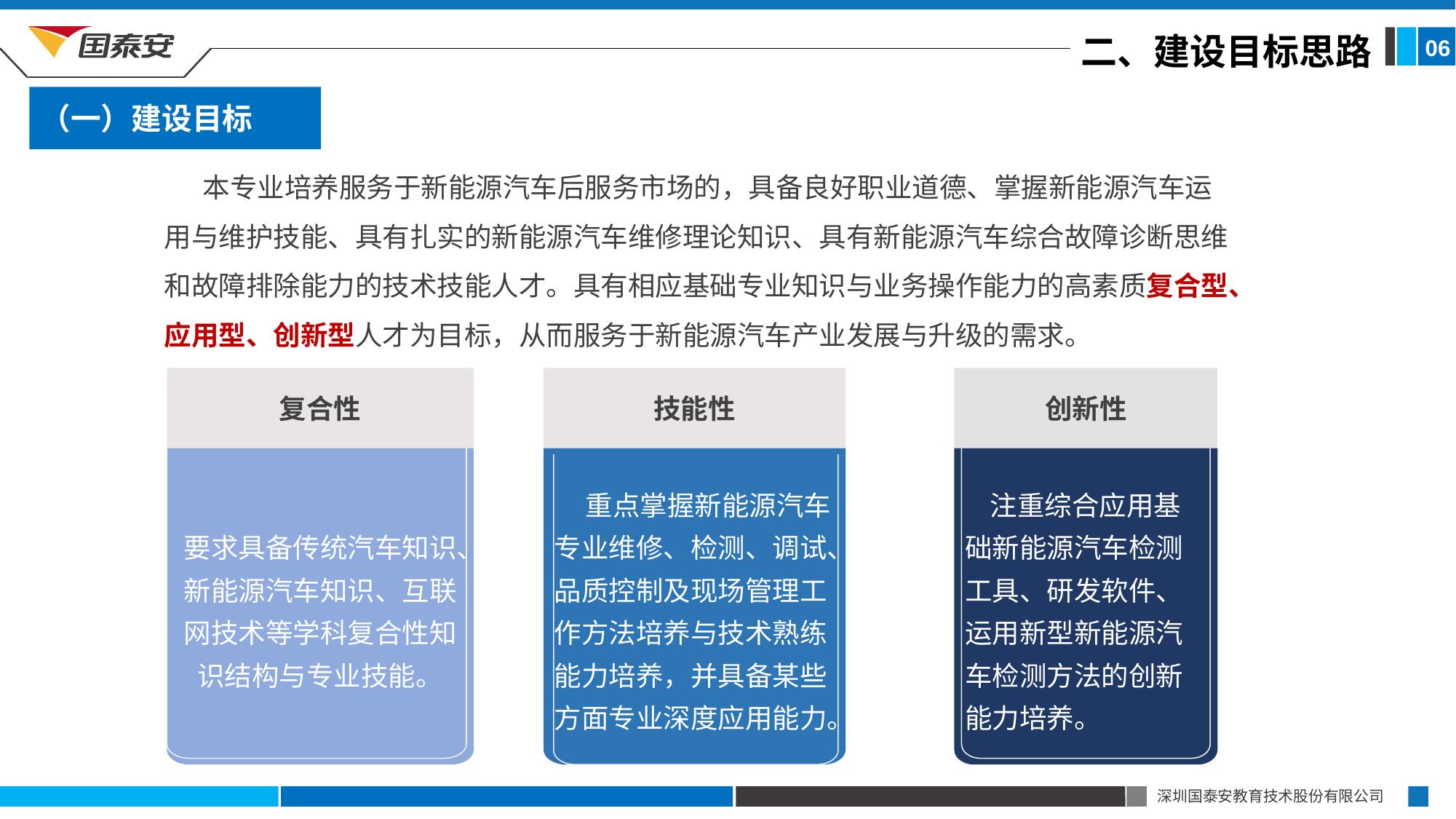

二、建设目标思路
06
（一）建设目标
      本专业培养服务于新能源汽车后服务市场的，具备良好职业道德、掌握新能源汽车运用与维护技能、具有扎实的新能源汽车维修理论知识、具有新能源汽车综合故障诊断思维和故障排除能力的技术技能人才。具有相应基础专业知识与业务操作能力的高素质复合型、应用型、创新型人才为目标，从而服务于新能源汽车产业发展与升级的需求。
复合性
技能性
创新性
要求具备传统汽车知识、新能源汽车知识、互联网技术等学科复合性知识结构与专业技能。

    重点掌握新能源汽车专业维修、检测、调试、品质控制及现场管理工作方法培养与技术熟练能力培养，并具备某些方面专业深度应用能力。
   注重综合应用基础新能源汽车检测工具、研发软件、运用新型新能源汽车检测方法的创新能力培养。